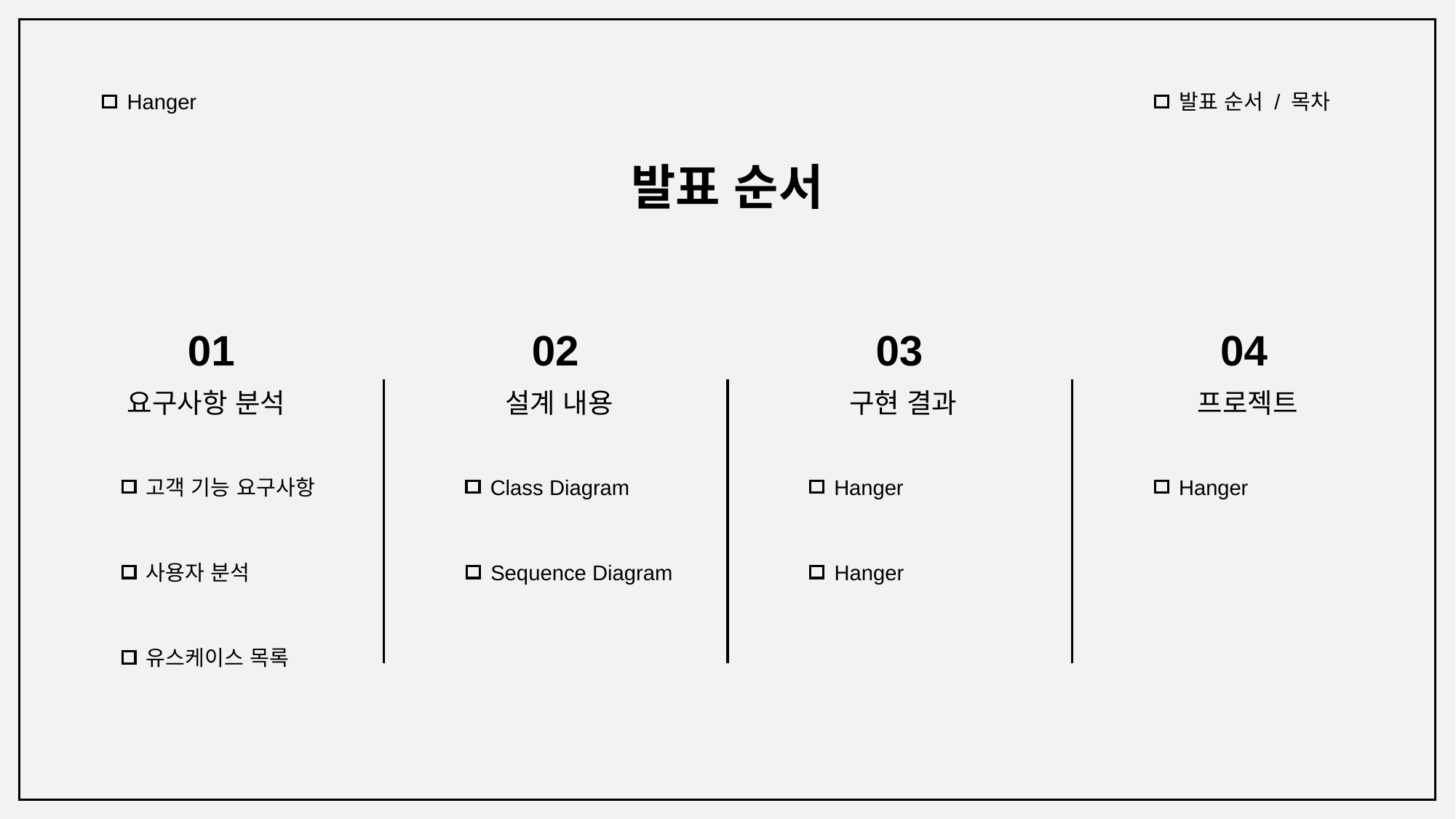

Hanger
발표 순서 / 목차

발표 순서
01
02
03
04
요구사항 분석
설계 내용
구현 결과
프로젝트
고객 기능 요구사항
Class Diagram
Hanger
Hanger

사용자 분석
Sequence Diagram
Hanger

유스케이스 목록